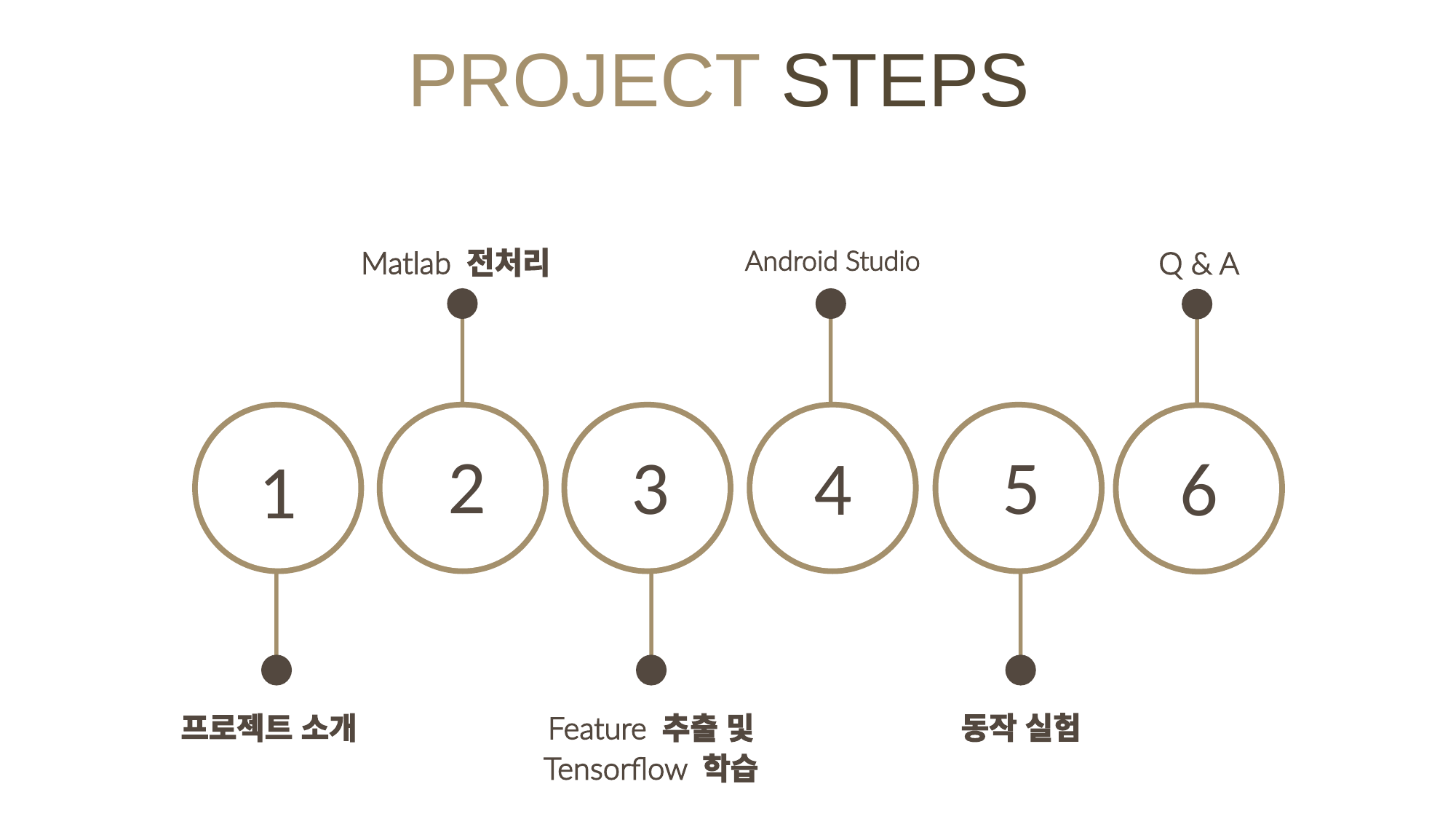

PROJECT STEPS
Matlab 전처리
Android Studio
Q & A

2
3
5
4
6
1

프로젝트 소개
Feature 추출 및 Tensorflow 학습

동작 실험